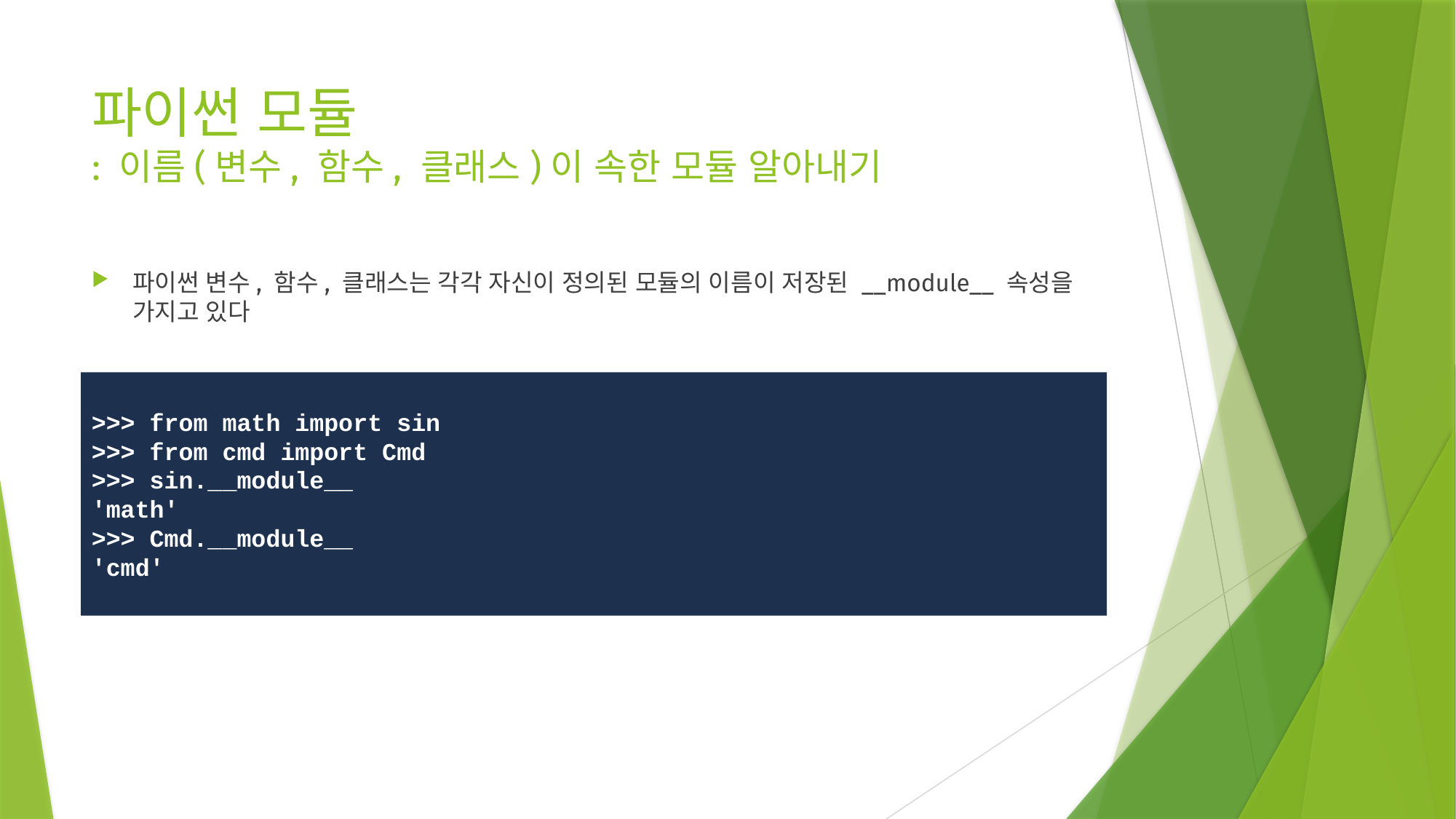

# 파이썬 모듈 : 이름(변수, 함수, 클래스)이 속한 모듈 알아내기
파이썬 변수, 함수, 클래스는 각각 자신이 정의된 모듈의 이름이 저장된 __module__ 속성을 가지고 있다

>>> from math import sin
>>> from cmd import Cmd
>>> sin.__module__
'math'
>>> Cmd.__module__
'cmd'